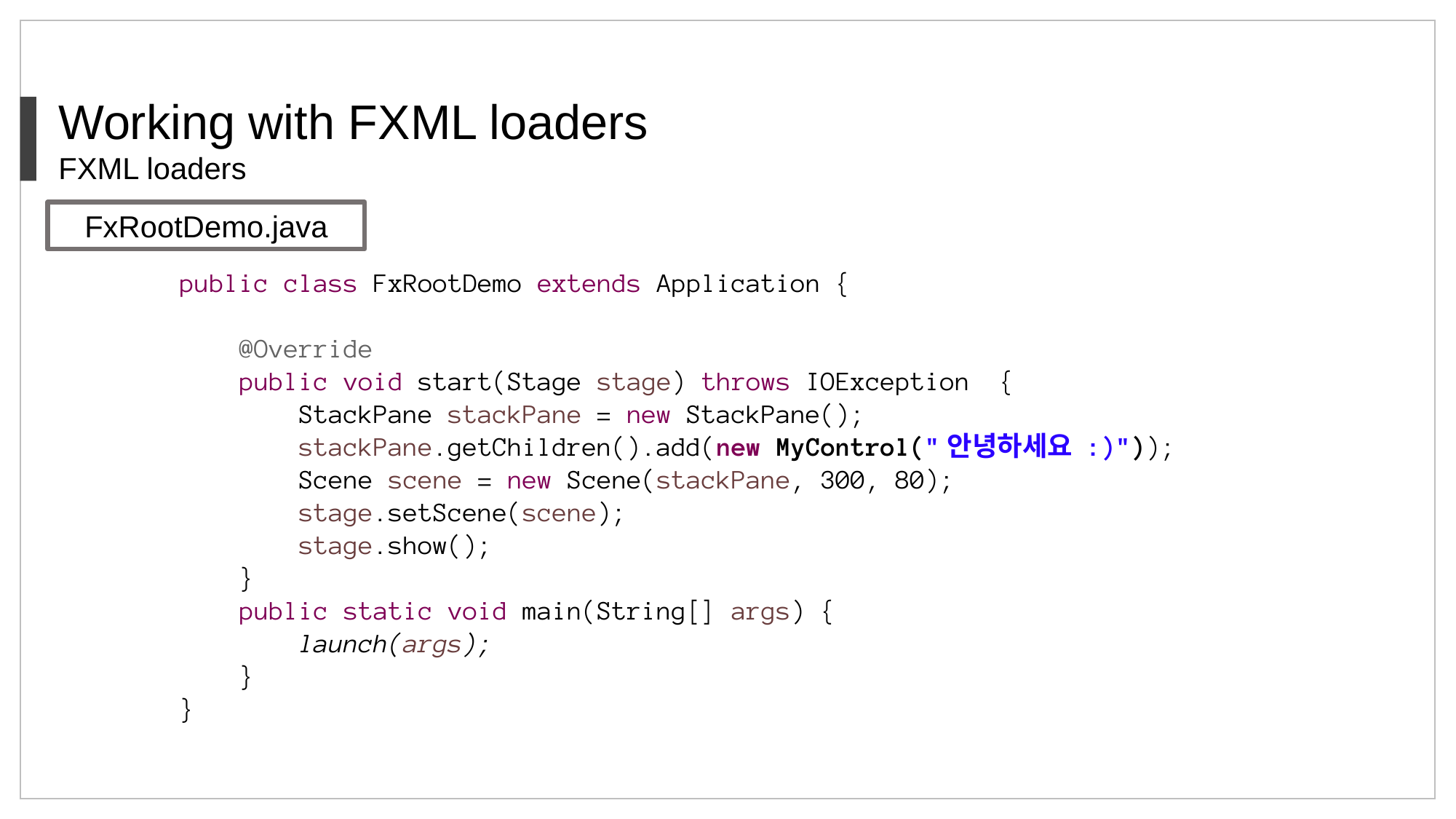

Working with FXML loaders
FXML loaders

FxRootDemo.java
public class FxRootDemo extends Application {

    @Override
    public void start(Stage stage) throws IOException  {
        StackPane stackPane = new StackPane();
        stackPane.getChildren().add(new MyControl("안녕하세요 :)"));
        Scene scene = new Scene(stackPane, 300, 80);
        stage.setScene(scene);
        stage.show();
    }
    public static void main(String[] args) {
        launch(args);
    }
}